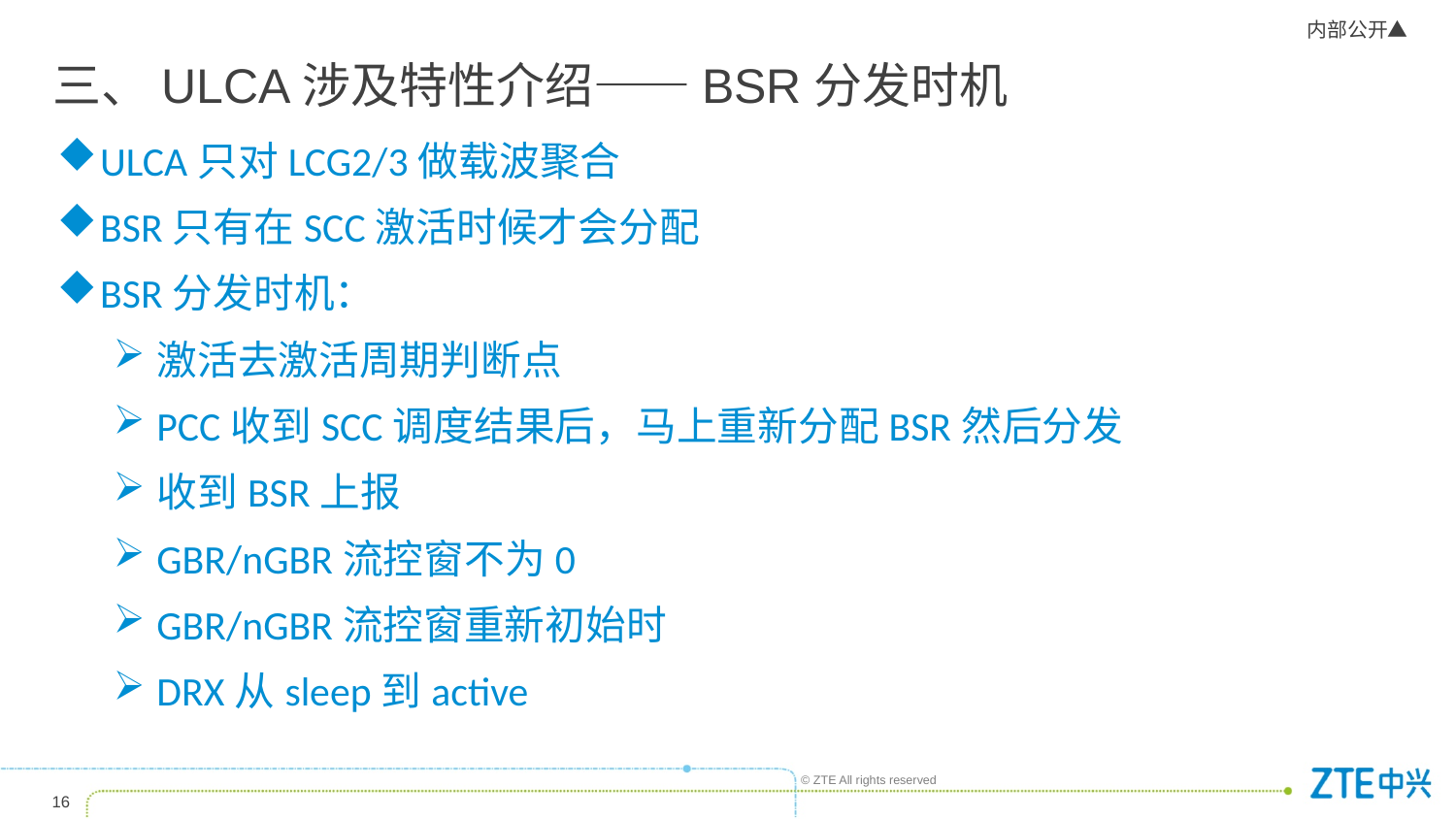

# 三、ULCA涉及特性介绍——BSR分发时机
ULCA只对LCG2/3做载波聚合
BSR只有在SCC激活时候才会分配
BSR分发时机：
激活去激活周期判断点
PCC收到SCC调度结果后，马上重新分配BSR然后分发
收到BSR上报
GBR/nGBR流控窗不为0
GBR/nGBR流控窗重新初始时
DRX从sleep到active